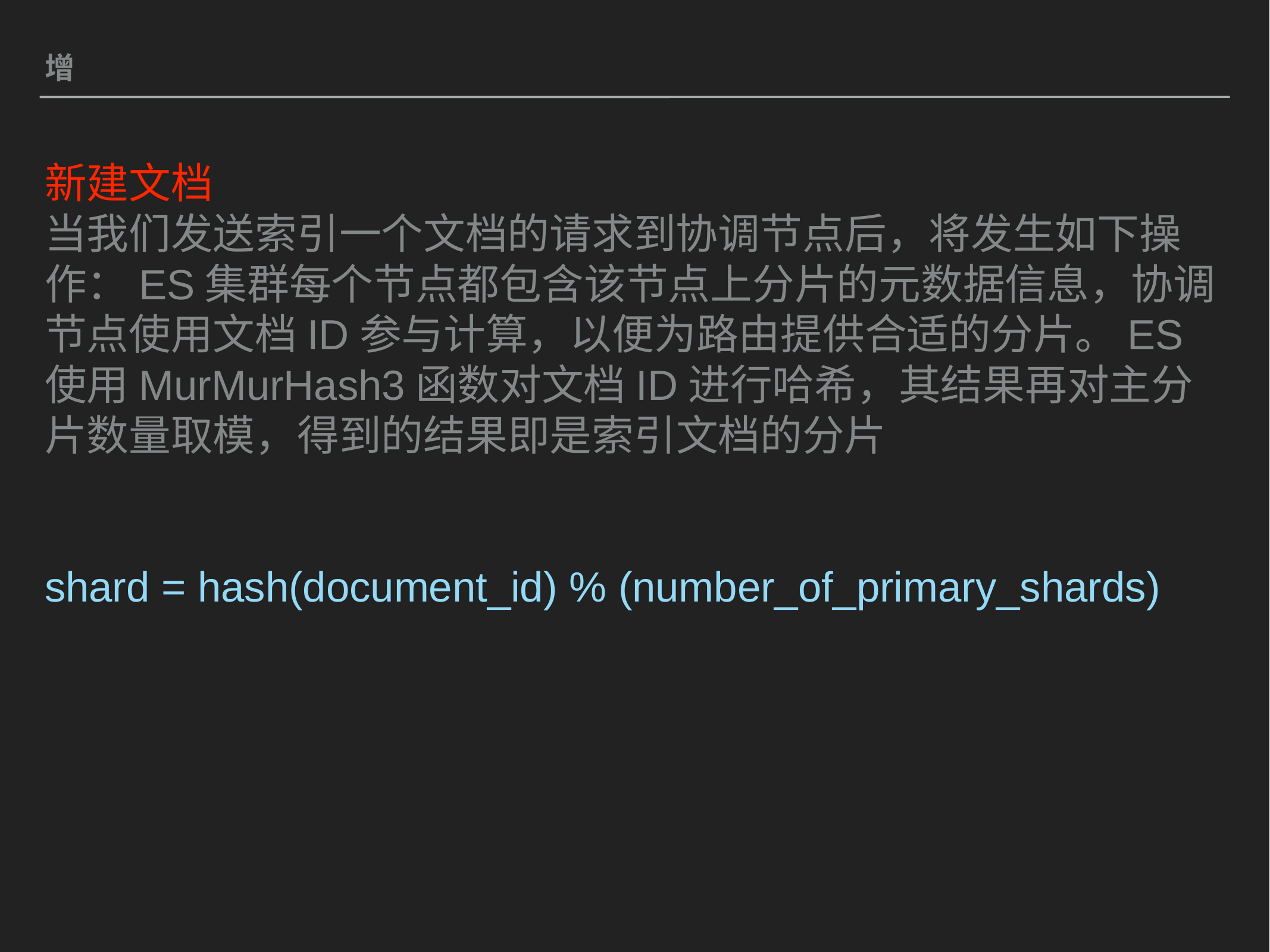

增
新建文档
当我们发送索引一个文档的请求到协调节点后，将发生如下操作：ES集群每个节点都包含该节点上分片的元数据信息，协调节点使用文档ID参与计算，以便为路由提供合适的分片。ES使用MurMurHash3函数对文档ID进行哈希，其结果再对主分片数量取模，得到的结果即是索引文档的分片

shard = hash(document_id) % (number_of_primary_shards)